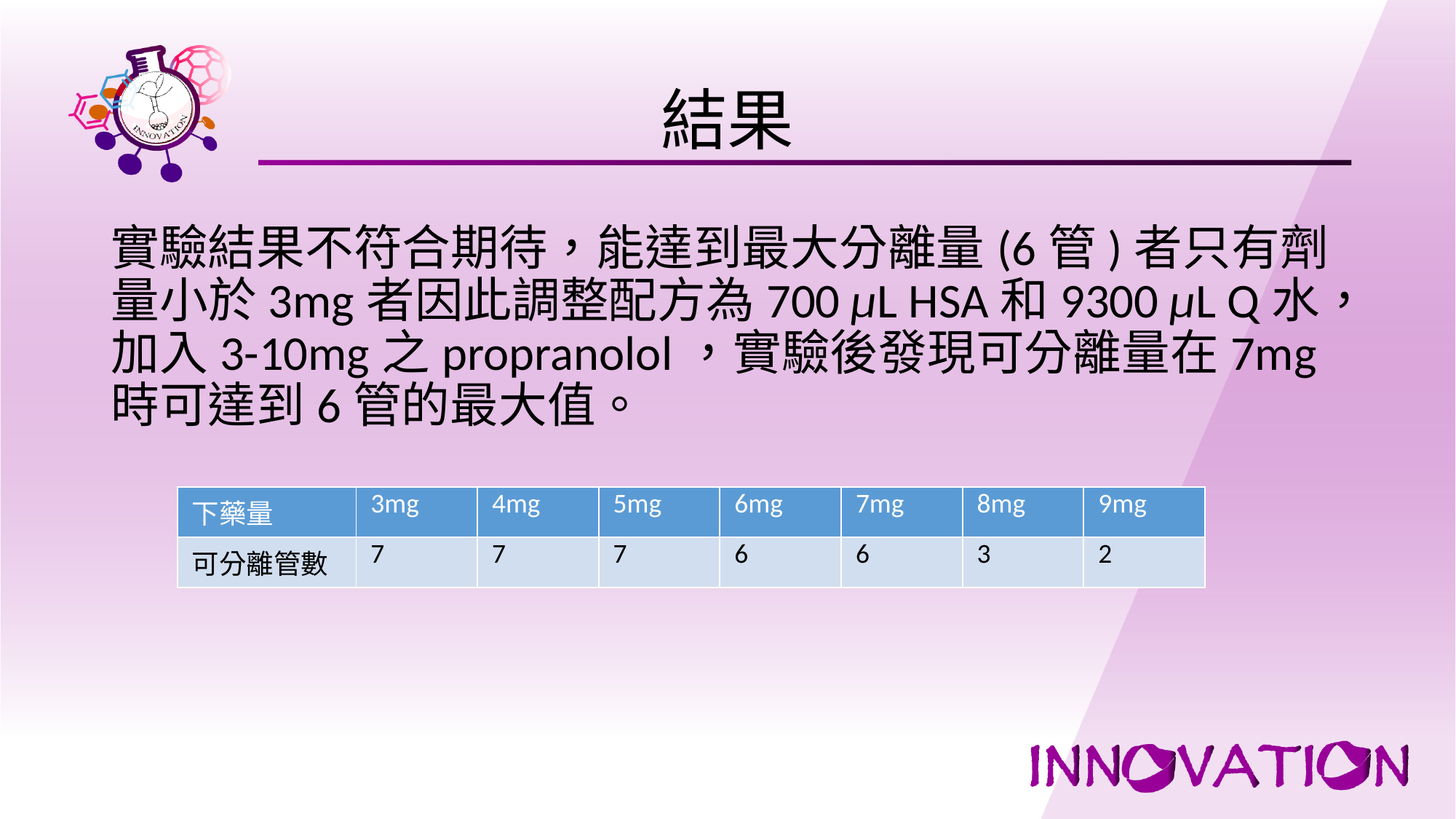

# 結果
實驗結果不符合期待，能達到最大分離量(6管)者只有劑量小於3mg者因此調整配方為700 µL HSA和9300 µL Q水，加入3-10mg之propranolol，實驗後發現可分離量在7mg時可達到6管的最大值。

| 下藥量 | 3mg | 4mg | 5mg | 6mg | 7mg | 8mg | 9mg |
| --- | --- | --- | --- | --- | --- | --- | --- |
| 可分離管數 | 7 | 7 | 7 | 6 | 6 | 3 | 2 |